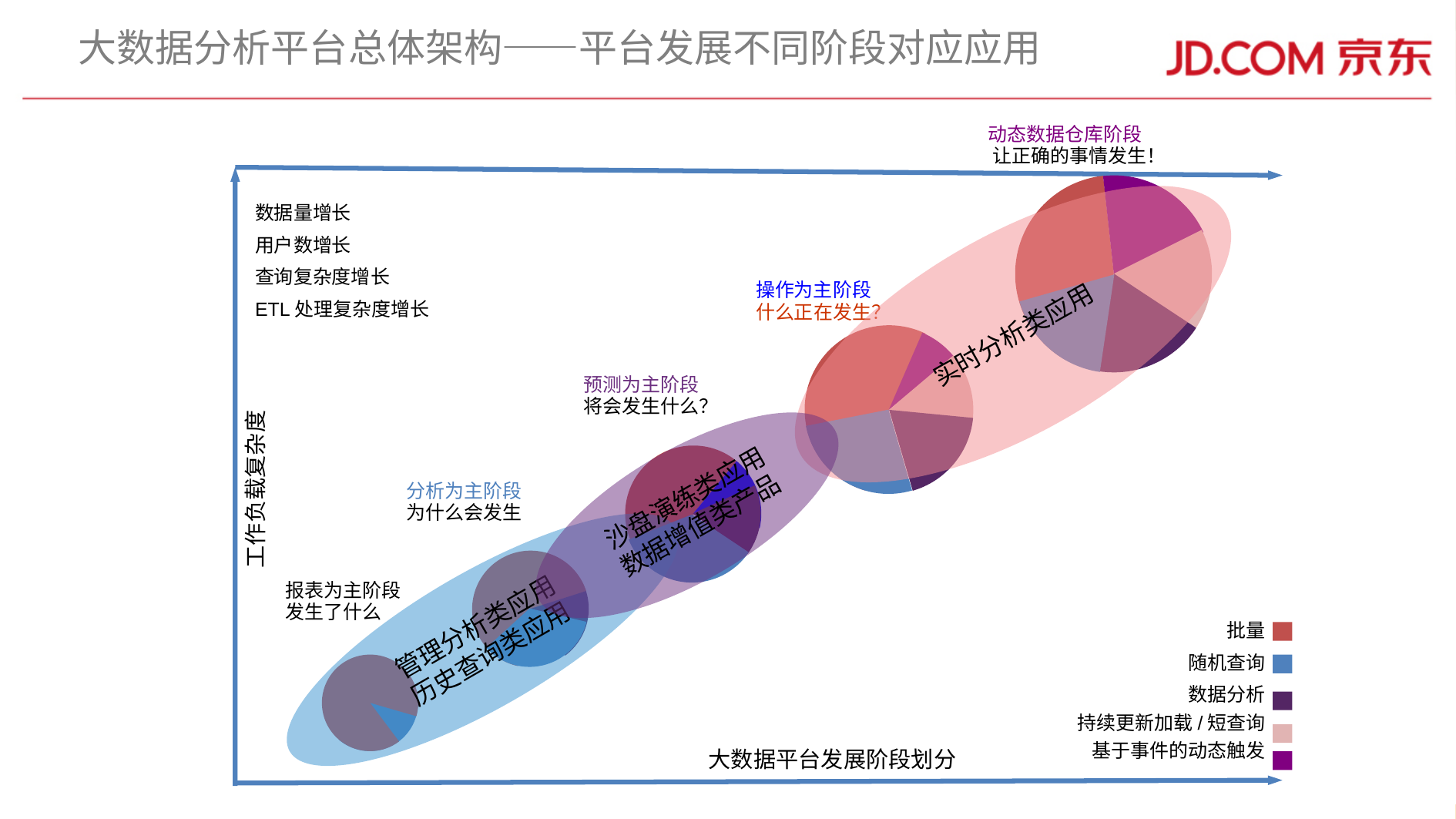

# 大数据分析平台总体架构——平台发展不同阶段对应应用
动态数据仓库阶段
 让正确的事情发生！

数据量增长
用户数增长
查询复杂度增长
ETL处理复杂度增长

实时分析类应用

操作为主阶段
什么正在发生？

预测为主阶段
将会发生什么？

沙盘演练类应用
数据增值类产品
工作负载复杂度

分析为主阶段
为什么会发生

管理分析类应用
历史查询类应用
报表为主阶段
发生了什么

批量
随机查询
数据分析
持续更新加载/短查询
基于事件的动态触发

大数据平台发展阶段划分